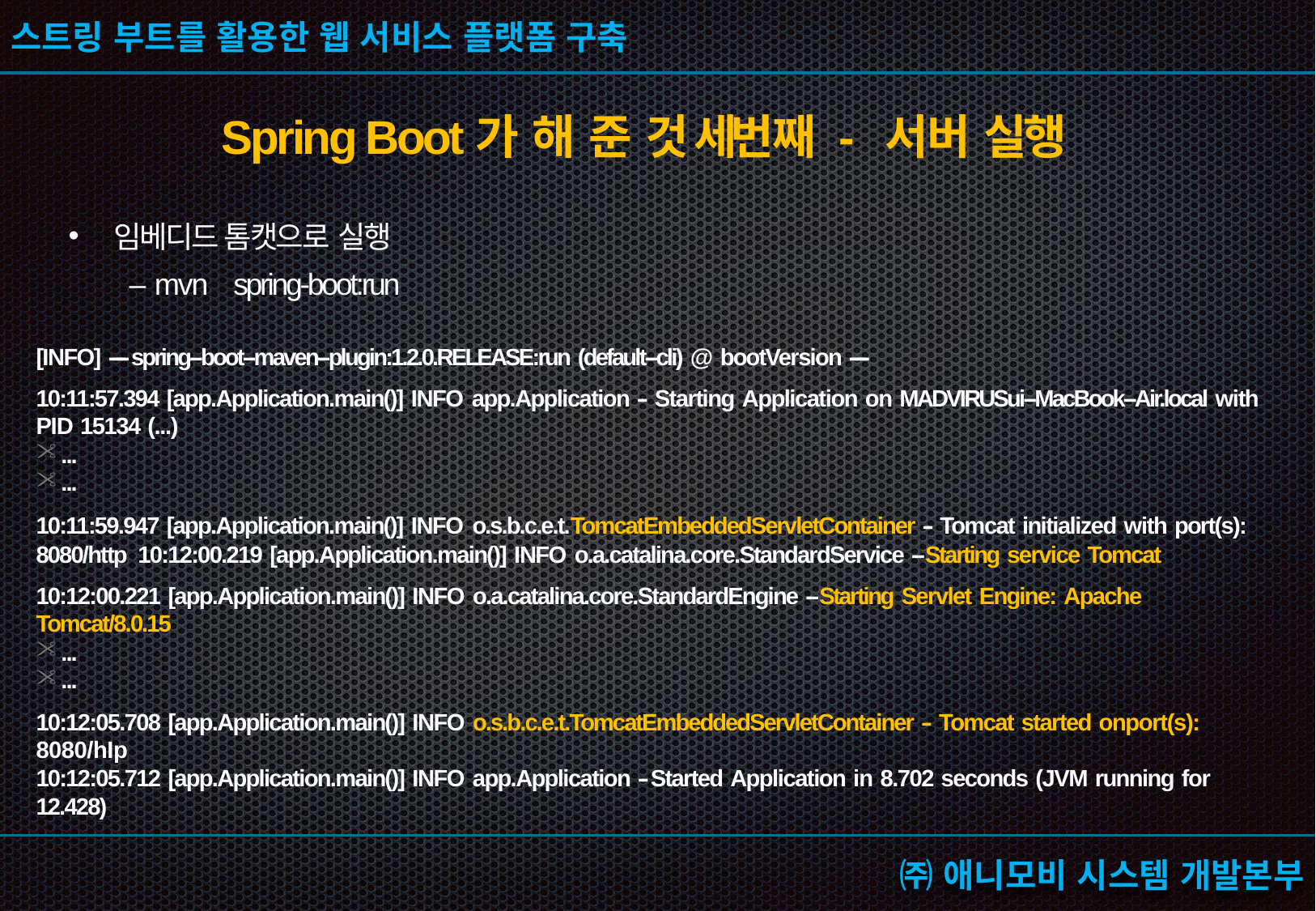

Spring Boot가 해 준 것 세번 째  -  서버 실행
임베디드 톰캣으로 실행
– mvn       spring-boot:run
[INFO] -­‐-­‐-­‐ spring-­‐boot-­‐maven-­‐plugin:1.2.0.RELEASE:run (default-­‐cli) @ bootVersion -­‐-­‐-­‐
10:11:57.394 [app.Application.main()] INFO app.Application -­‐ Starting Application on MADVIRUSui-­‐MacBook-­‐Air.local with PID 15134 (...)
...
...
10:11:59.947 [app.Application.main()] INFO o.s.b.c.e.t.TomcatEmbeddedServletContainer -­‐ Tomcat initialized with port(s): 8080/http  10:12:00.219 [app.Application.main()] INFO o.a.catalina.core.StandardService -­‐Starting service Tomcat
10:12:00.221 [app.Application.main()] INFO o.a.catalina.core.StandardEngine -­‐Starting Servlet Engine: Apache Tomcat/8.0.15
...
...
10:12:05.708 [app.Application.main()] INFO o.s.b.c.e.t.TomcatEmbeddedServletContainer -­‐ Tomcat started onport(s): 8080/hIp
10:12:05.712 [app.Application.main()] INFO app.Application -­‐ Started Application in 8.702 seconds (JVM running for 12.428)